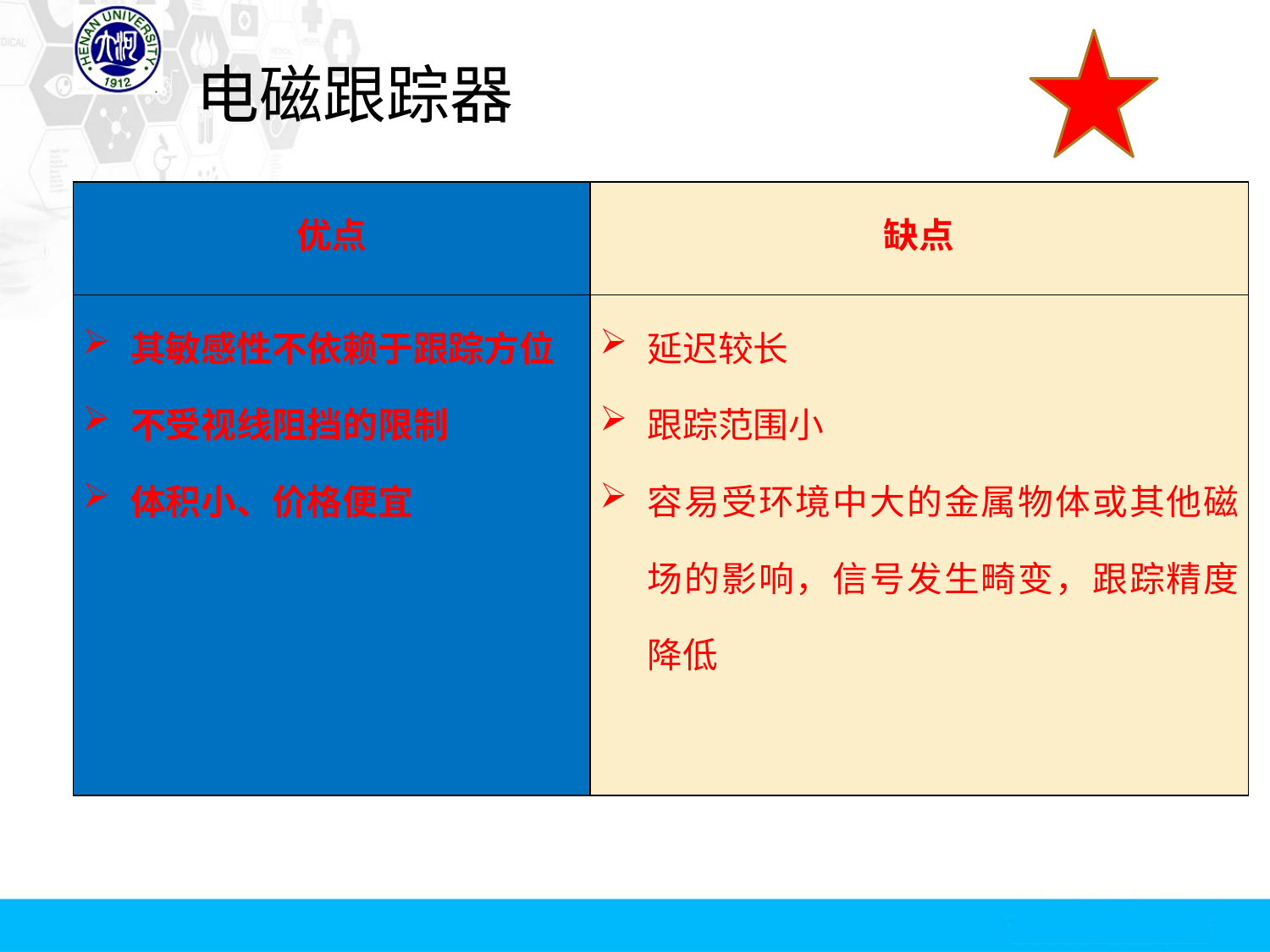

电磁跟踪器

| 优点 | 缺点 |
| --- | --- |
| 其敏感性不依赖于跟踪方位 不受视线阻挡的限制 体积小、价格便宜 | 延迟较长 跟踪范围小 容易受环境中大的金属物体或其他磁场的影响，信号发生畸变，跟踪精度降低 |